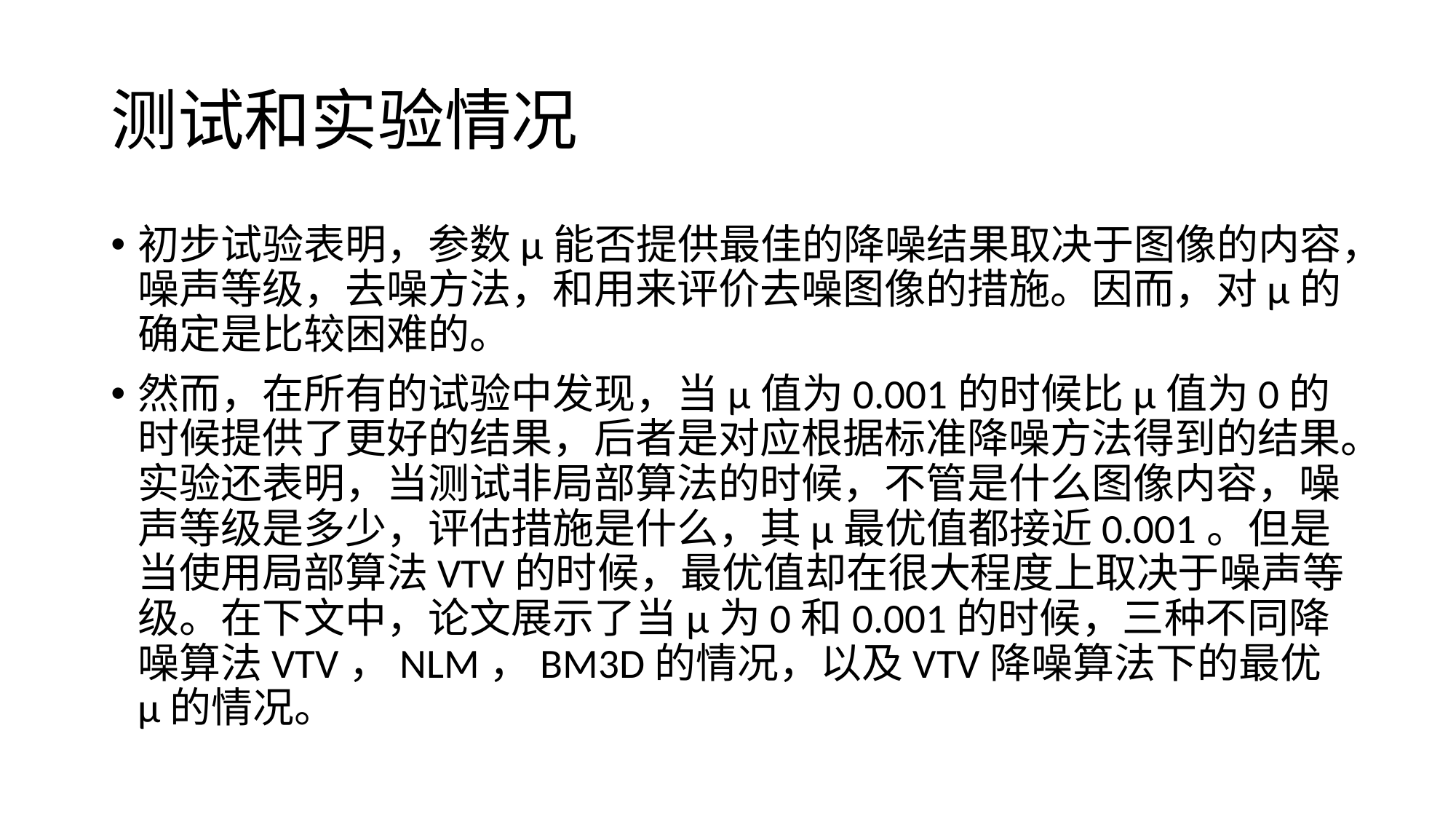

# 测试和实验情况
初步试验表明，参数μ能否提供最佳的降噪结果取决于图像的内容，噪声等级，去噪方法，和用来评价去噪图像的措施。因而，对μ的确定是比较困难的。
然而，在所有的试验中发现，当μ值为0.001的时候比μ值为0的时候提供了更好的结果，后者是对应根据标准降噪方法得到的结果。实验还表明，当测试非局部算法的时候，不管是什么图像内容，噪声等级是多少，评估措施是什么，其μ最优值都接近0.001。但是当使用局部算法VTV的时候，最优值却在很大程度上取决于噪声等级。在下文中，论文展示了当μ为0和0.001的时候，三种不同降噪算法VTV，NLM，BM3D的情况，以及VTV降噪算法下的最优μ的情况。